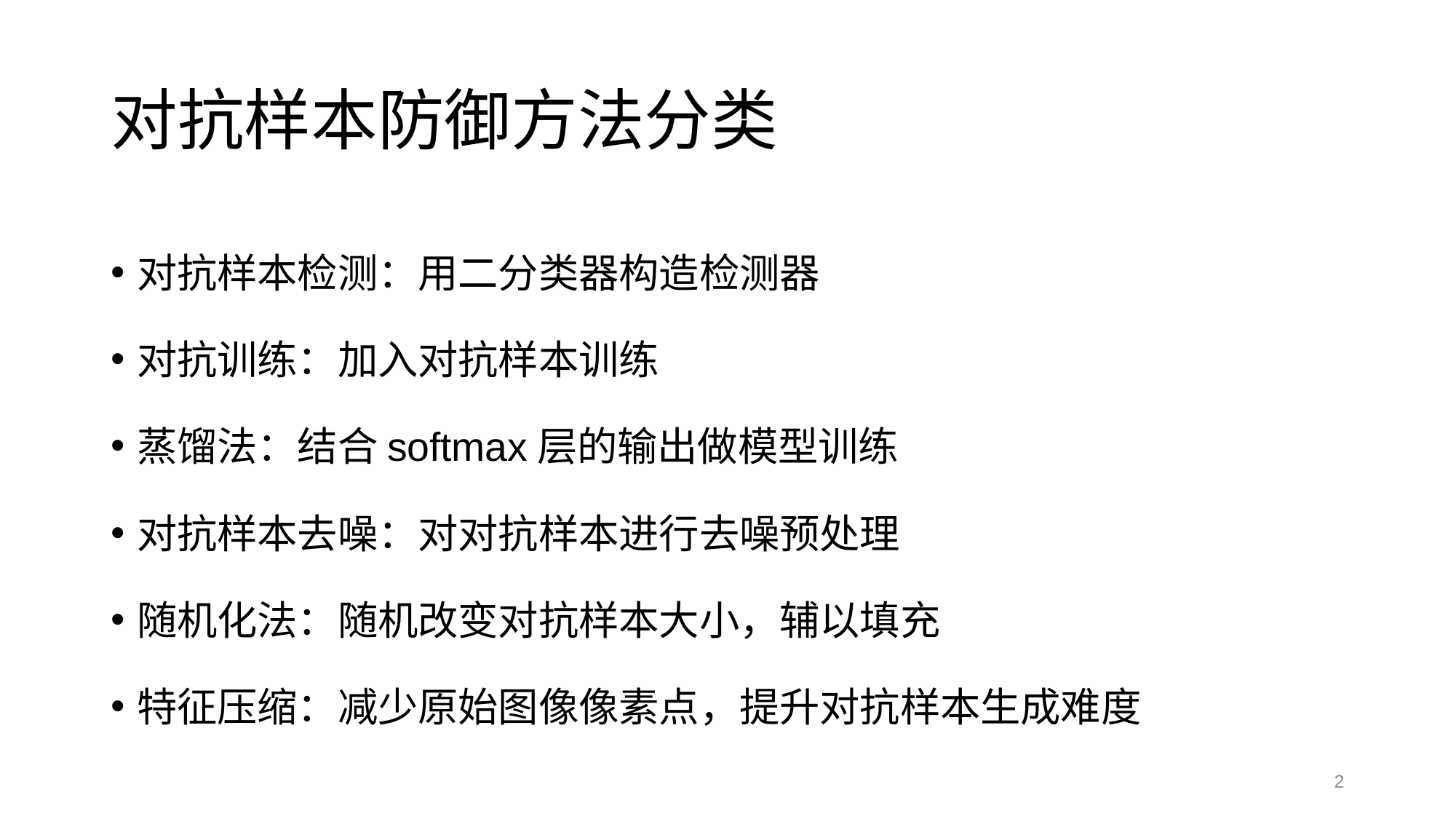

# 对抗样本防御方法分类
对抗样本检测：用二分类器构造检测器
对抗训练：加入对抗样本训练
蒸馏法：结合softmax层的输出做模型训练
对抗样本去噪：对对抗样本进行去噪预处理
随机化法：随机改变对抗样本大小，辅以填充
特征压缩：减少原始图像像素点，提升对抗样本生成难度
2